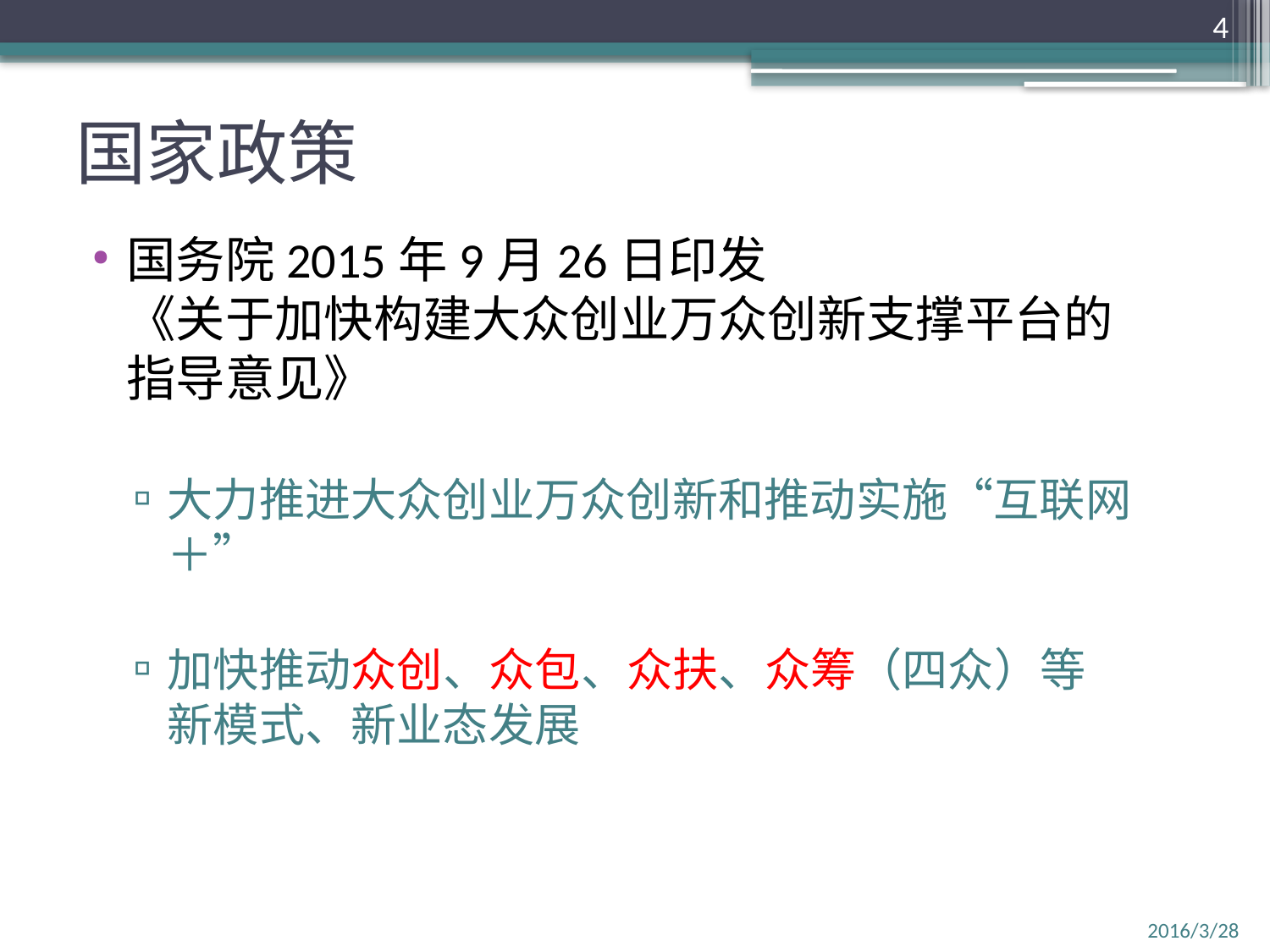

4
# 国家政策
国务院2015年9月26日印发
《关于加快构建大众创业万众创新支撑平台的
指导意见》
大力推进大众创业万众创新和推动实施“互联网＋”
加快推动众创、众包、众扶、众筹（四众）等
新模式、新业态发展
2016/3/28